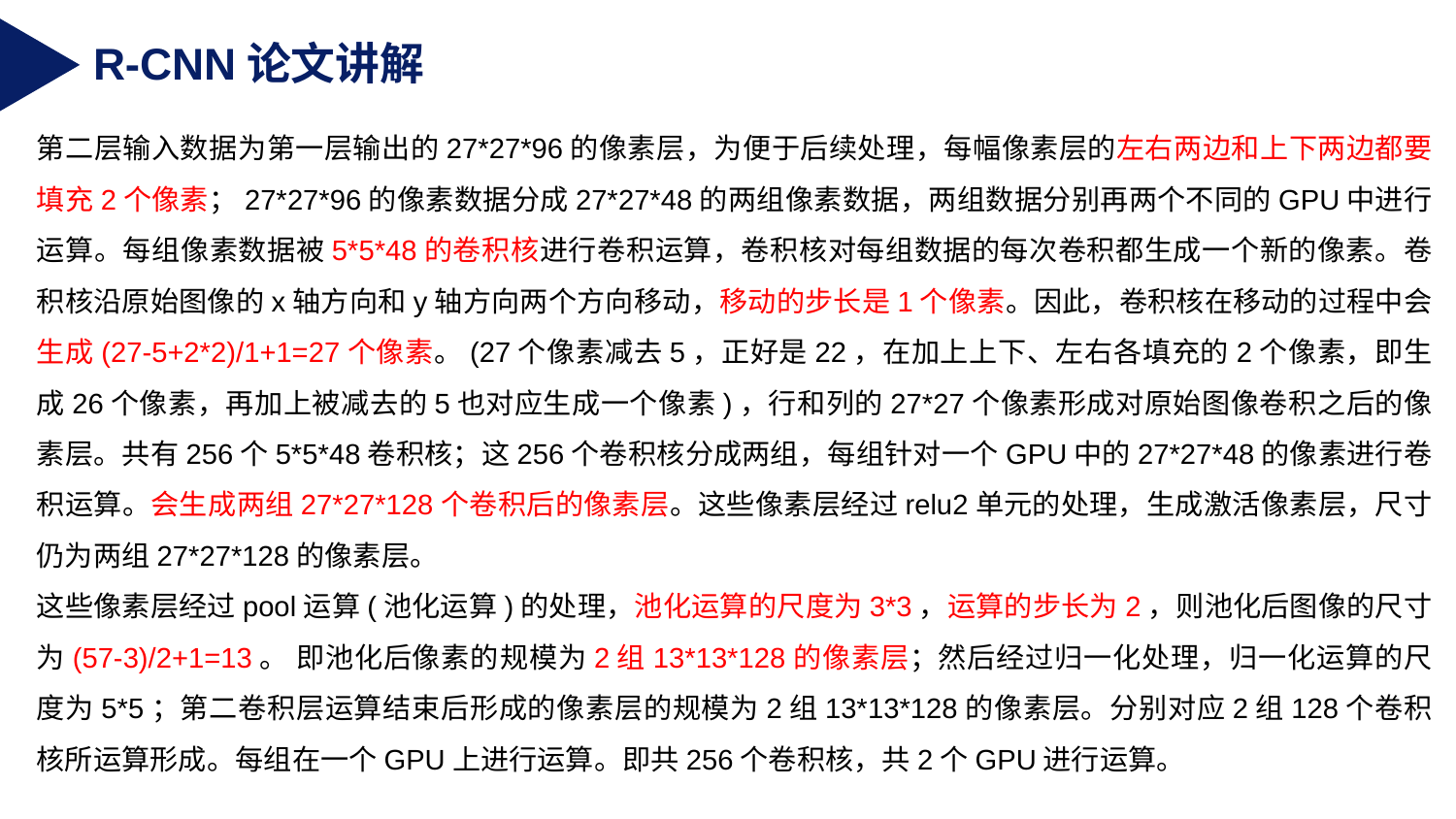

R-CNN论文讲解
第二层输入数据为第一层输出的27*27*96的像素层，为便于后续处理，每幅像素层的左右两边和上下两边都要填充2个像素；27*27*96的像素数据分成27*27*48的两组像素数据，两组数据分别再两个不同的GPU中进行运算。每组像素数据被5*5*48的卷积核进行卷积运算，卷积核对每组数据的每次卷积都生成一个新的像素。卷积核沿原始图像的x轴方向和y轴方向两个方向移动，移动的步长是1个像素。因此，卷积核在移动的过程中会生成(27-5+2*2)/1+1=27个像素。(27个像素减去5，正好是22，在加上上下、左右各填充的2个像素，即生成26个像素，再加上被减去的5也对应生成一个像素)，行和列的27*27个像素形成对原始图像卷积之后的像素层。共有256个5*5*48卷积核；这256个卷积核分成两组，每组针对一个GPU中的27*27*48的像素进行卷积运算。会生成两组27*27*128个卷积后的像素层。这些像素层经过relu2单元的处理，生成激活像素层，尺寸仍为两组27*27*128的像素层。
这些像素层经过pool运算(池化运算)的处理，池化运算的尺度为3*3，运算的步长为2，则池化后图像的尺寸为(57-3)/2+1=13。 即池化后像素的规模为2组13*13*128的像素层；然后经过归一化处理，归一化运算的尺度为5*5；第二卷积层运算结束后形成的像素层的规模为2组13*13*128的像素层。分别对应2组128个卷积核所运算形成。每组在一个GPU上进行运算。即共256个卷积核，共2个GPU进行运算。